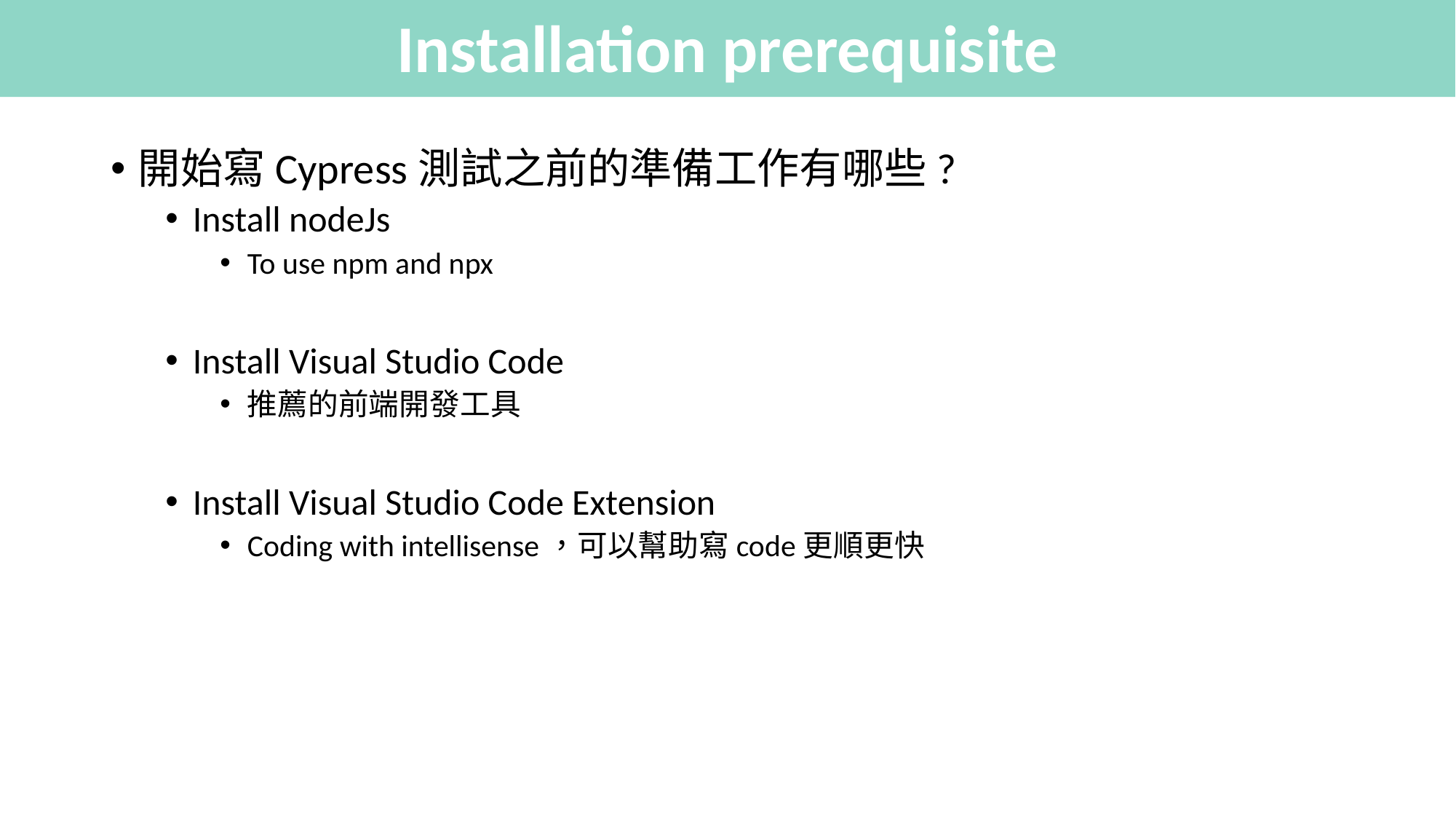

# Installation prerequisite
開始寫Cypress測試之前的準備工作有哪些?
Install nodeJs
To use npm and npx

Install Visual Studio Code
推薦的前端開發工具

Install Visual Studio Code Extension
Coding with intellisense，可以幫助寫code更順更快